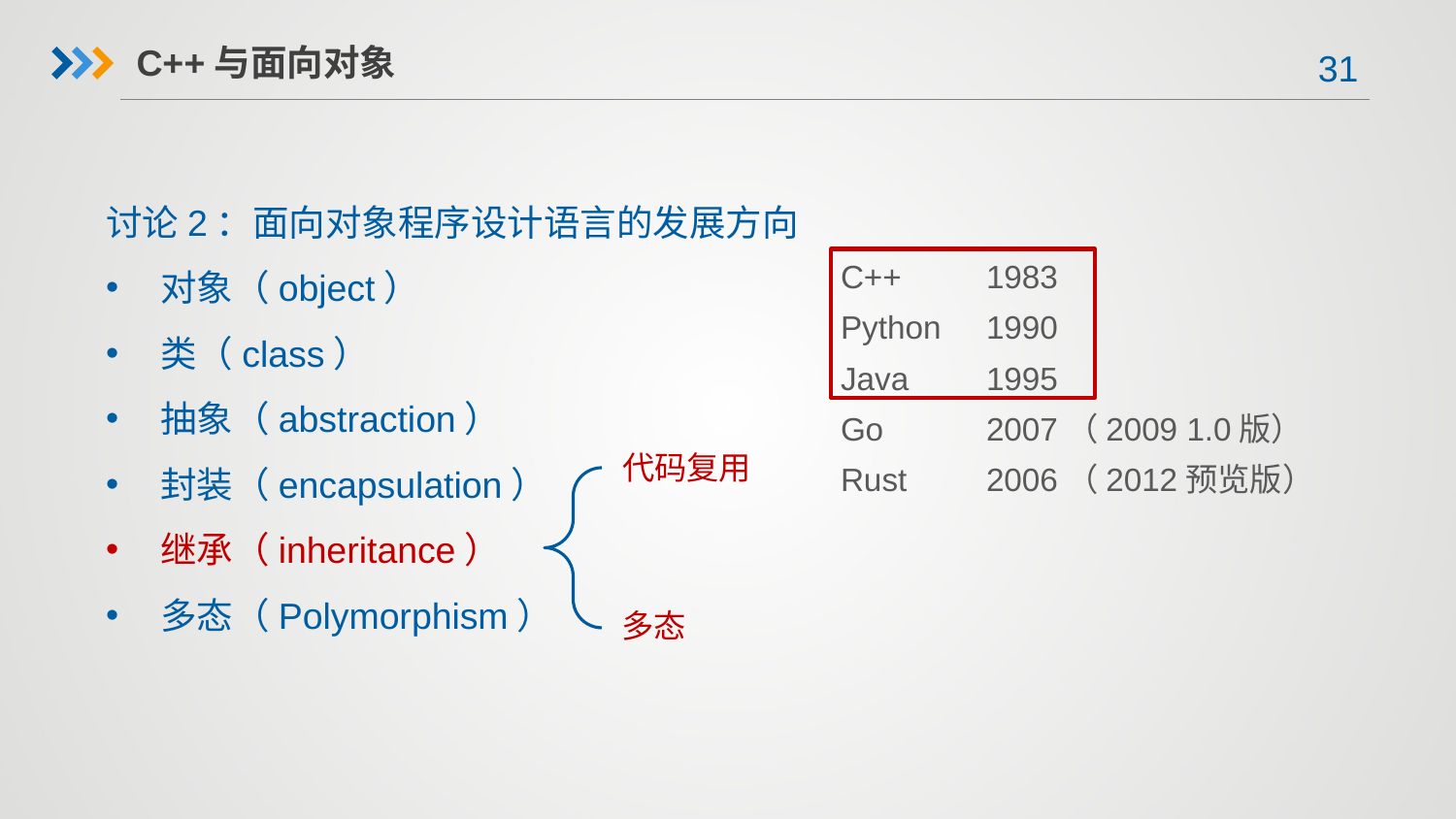

C++与面向对象
讨论2：面向对象程序设计语言的发展方向
对象（object）
类（class）
抽象（abstraction）
封装（encapsulation）
继承（inheritance）
多态（Polymorphism）
C++	1983
Python	1990
Java	1995
Go	2007（2009 1.0版）
Rust	2006（2012预览版）

代码复用

多态